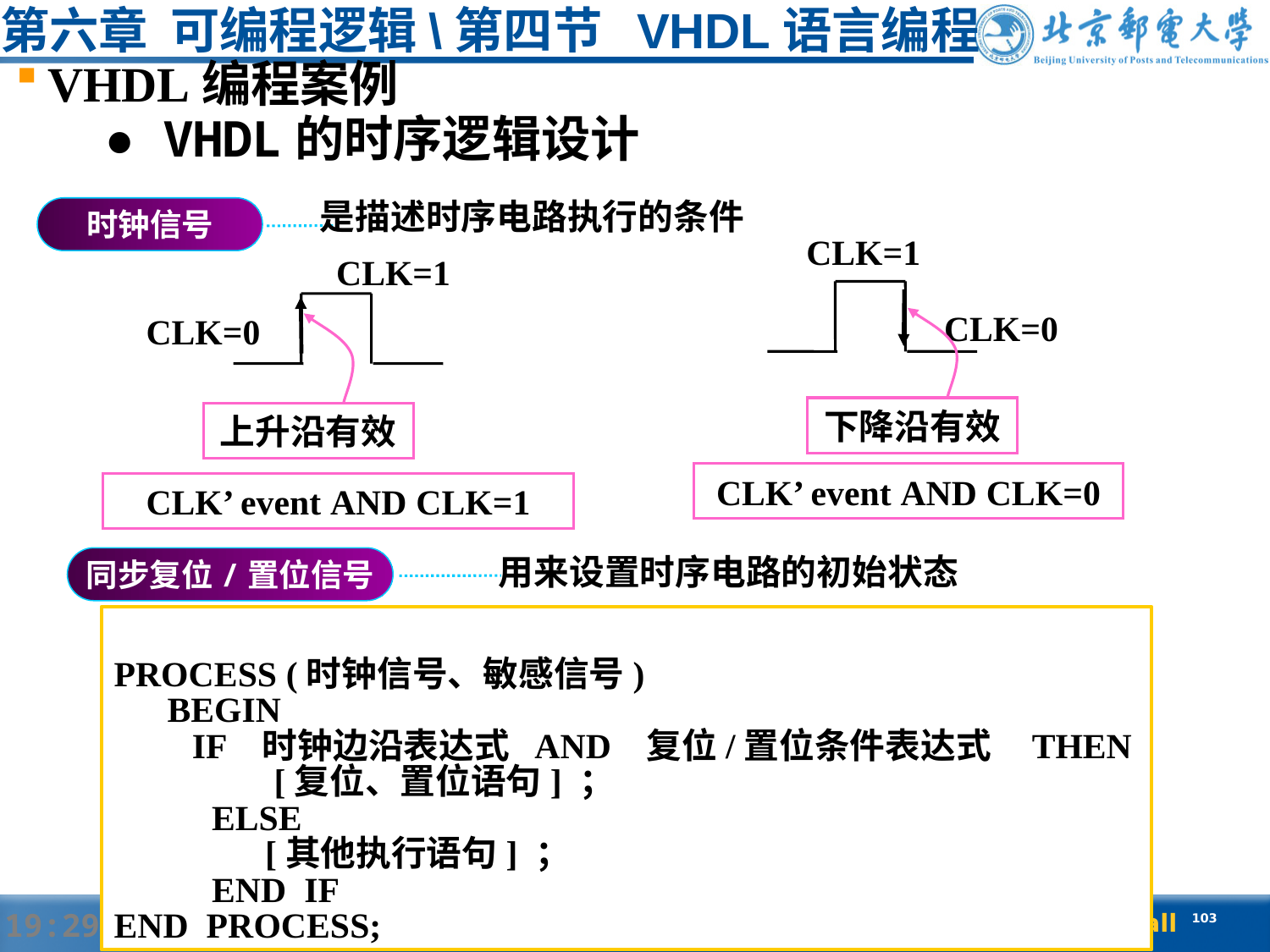

# 第六章  可编程逻辑\第四节  VHDL语言编程
VHDL编程案例

● VHDL的时序逻辑设计
是描述时序电路执行的条件
时钟信号

CLK=1
CLK=1

CLK=0
CLK=0

下降沿有效

上升沿有效
CLK’ event AND CLK=0
CLK’ event AND CLK=1
用来设置时序电路的初始状态
同步复位/置位信号

PROCESS (时钟信号、敏感信号)
      BEGIN
        IF   时钟边沿表达式  AND   复位/置位条件表达式    THEN
                  [复位、置位语句] ；
           ELSE
                 [其他执行语句] ；
           END  IF
END  PROCESS;